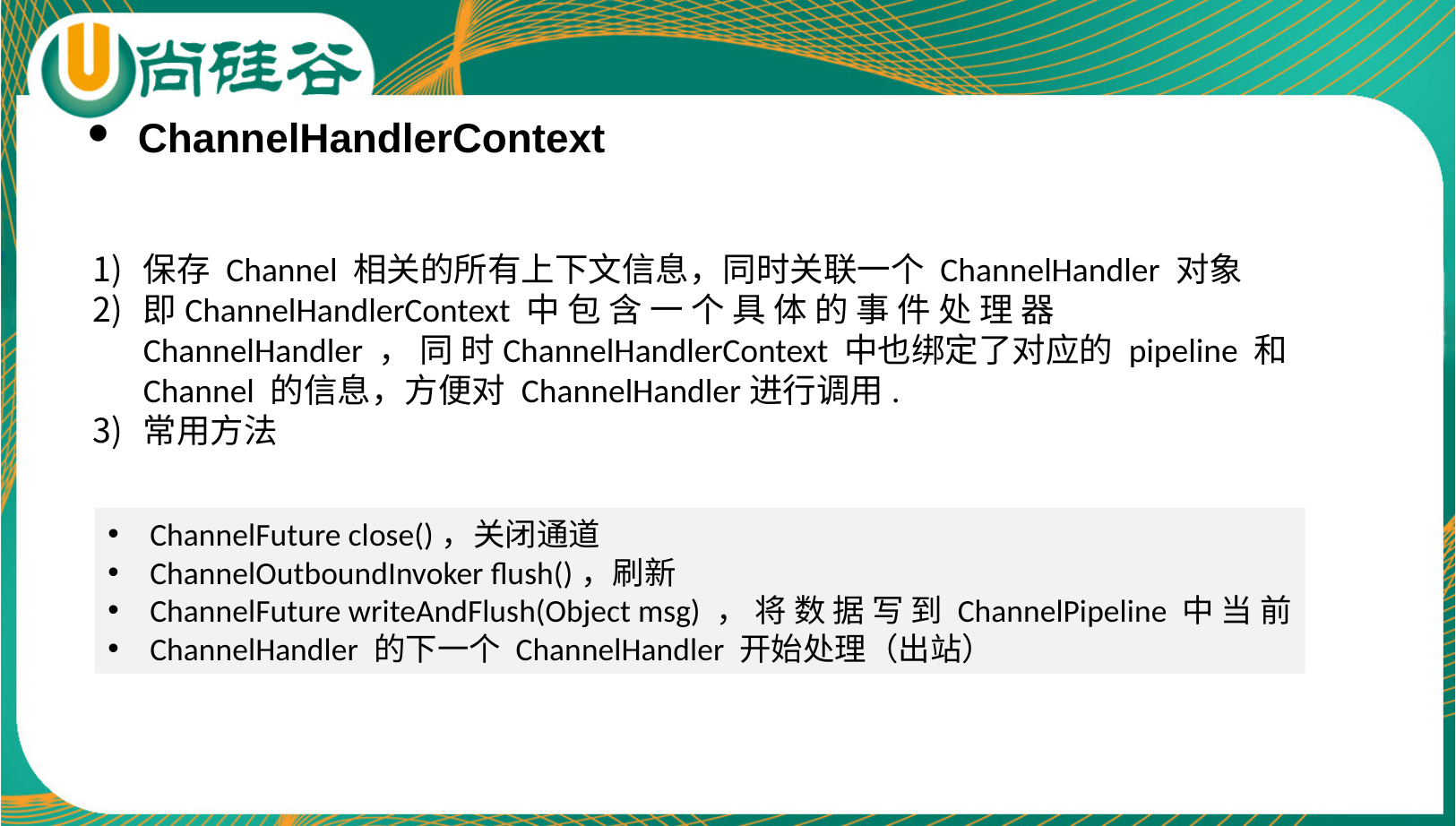

ChannelHandlerContext

保存 Channel 相关的所有上下文信息，同时关联一个 ChannelHandler 对象
即ChannelHandlerContext 中 包 含 一 个 具 体 的 事 件 处 理 器 ChannelHandler ， 同 时ChannelHandlerContext 中也绑定了对应的 pipeline 和 Channel 的信息，方便对 ChannelHandler进行调用.
常用方法

ChannelFuture close()，关闭通道
ChannelOutboundInvoker flush()，刷新
ChannelFuture writeAndFlush(Object msg) ， 将 数 据 写 到 ChannelPipeline 中 当 前
ChannelHandler 的下一个 ChannelHandler 开始处理（出站）